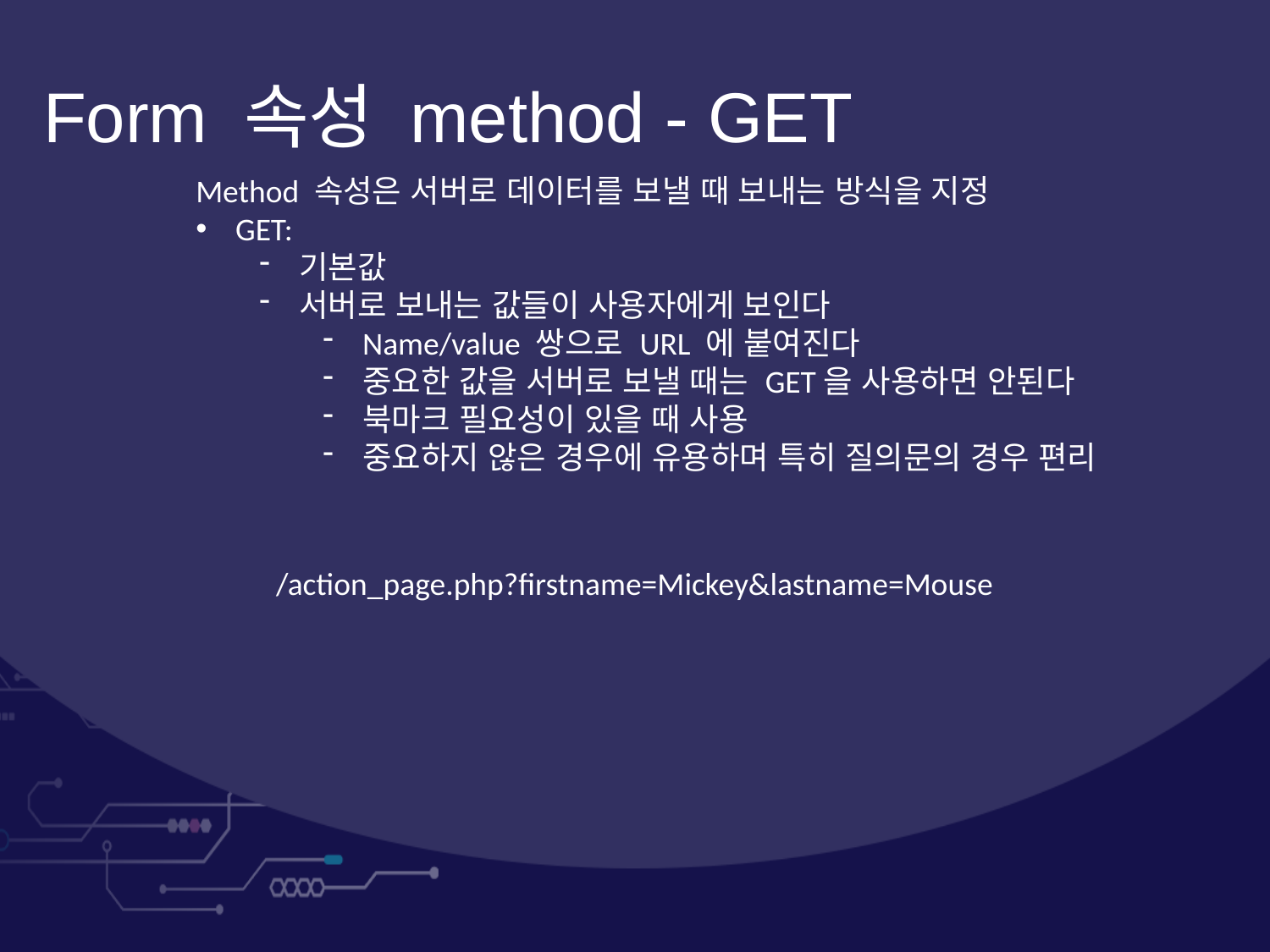

Form 속성 method - GET
Method 속성은 서버로 데이터를 보낼 때 보내는 방식을 지정
GET:
기본값
서버로 보내는 값들이 사용자에게 보인다
Name/value 쌍으로 URL 에 붙여진다
중요한 값을 서버로 보낼 때는 GET을 사용하면 안된다
북마크 필요성이 있을 때 사용
중요하지 않은 경우에 유용하며 특히 질의문의 경우 편리
/action_page.php?firstname=Mickey&lastname=Mouse